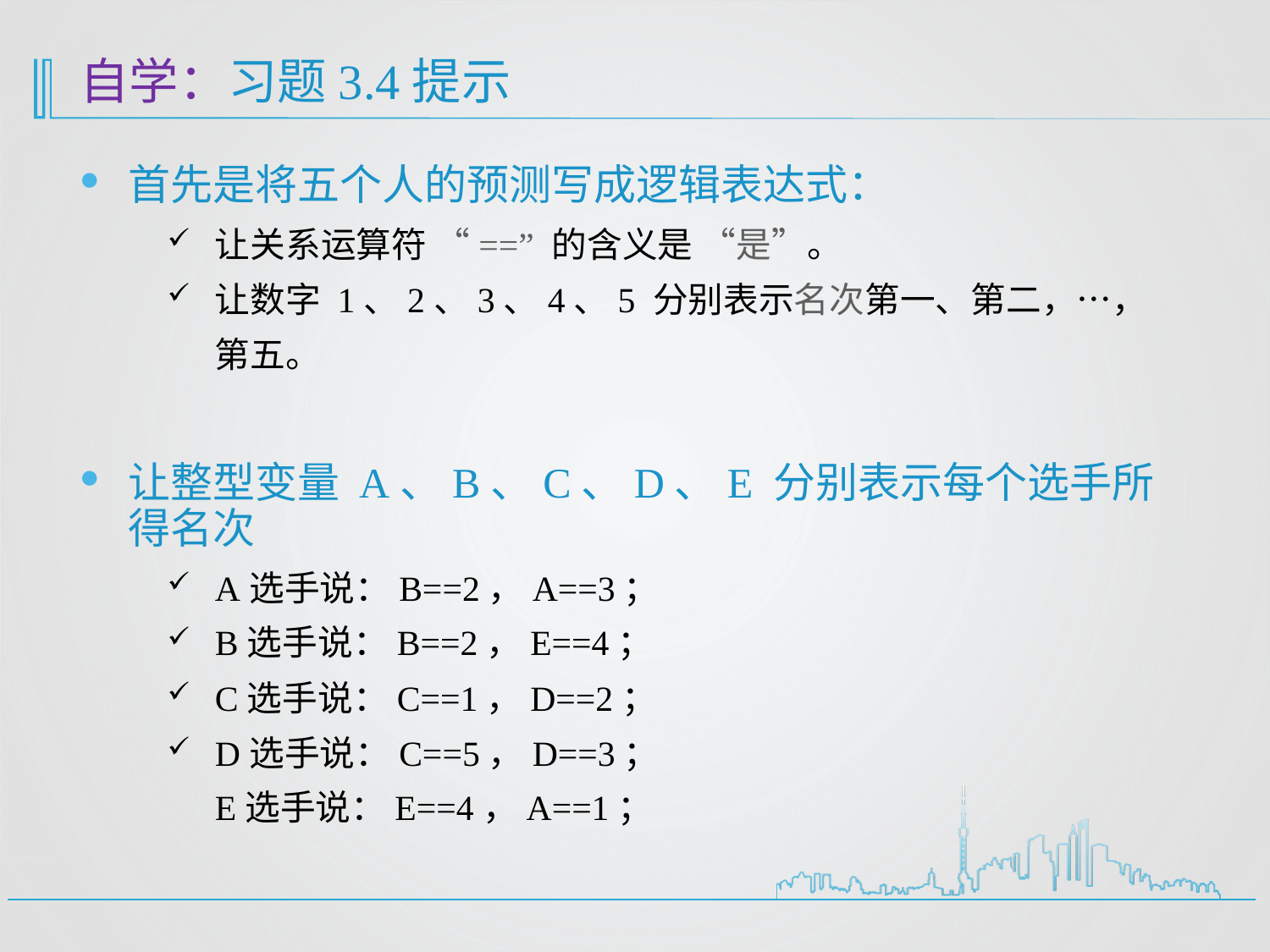

# 自学：习题3.4提示
首先是将五个人的预测写成逻辑表达式：
让关系运算符 “==” 的含义是 “是”。
让数字 1、2、3、4、5 分别表示名次第一、第二，…，第五。

让整型变量 A、B、C、D、E 分别表示每个选手所得名次
A选手说：B==2，A==3；
B选手说：B==2，E==4；
C选手说：C==1，D==2；
D选手说：C==5，D==3；
E选手说：E==4，A==1；